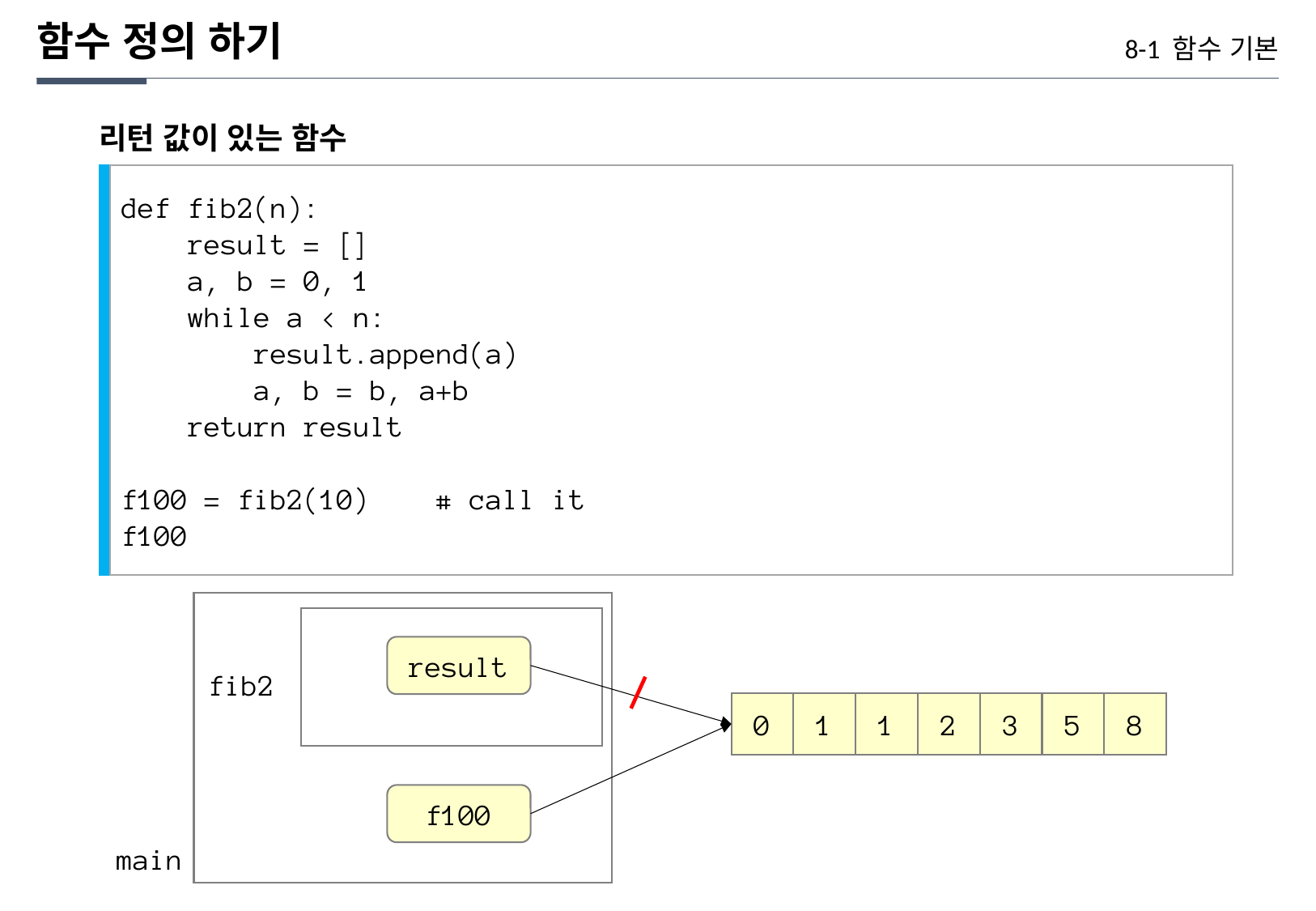

함수 정의 하기
8-1 함수 기본
리턴 값이 있는 함수

def fib2(n):
    result = []
    a, b = 0, 1
    while a < n:
        result.append(a)
        a, b = b, a+b
    return result

f100 = fib2(10)    # call it
f100

result
fib2
0
1
1
2
3
5
8
f100
main